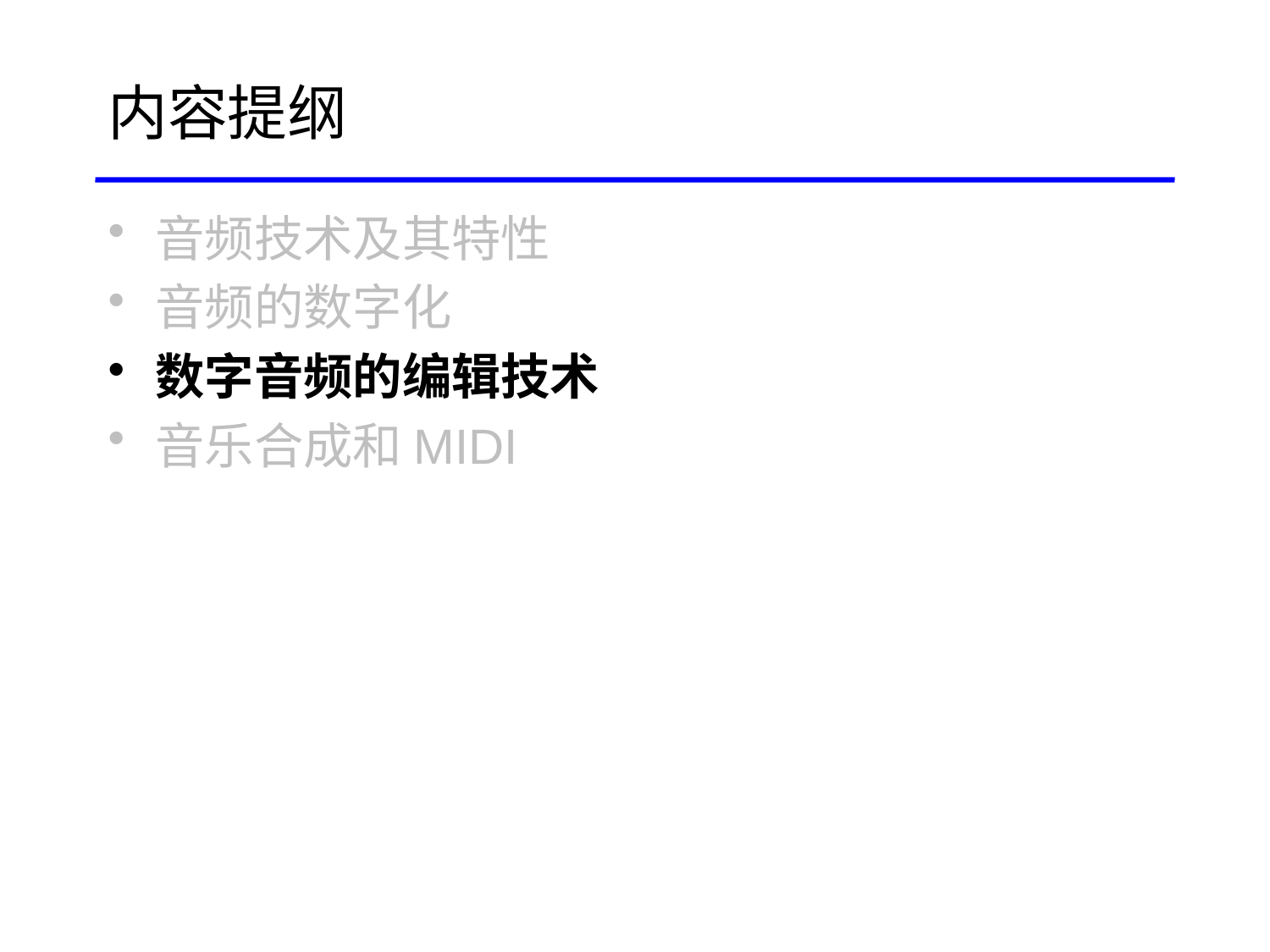

内容提纲
音频技术及其特性
音频的数字化
数字音频的编辑技术
音乐合成和MIDI